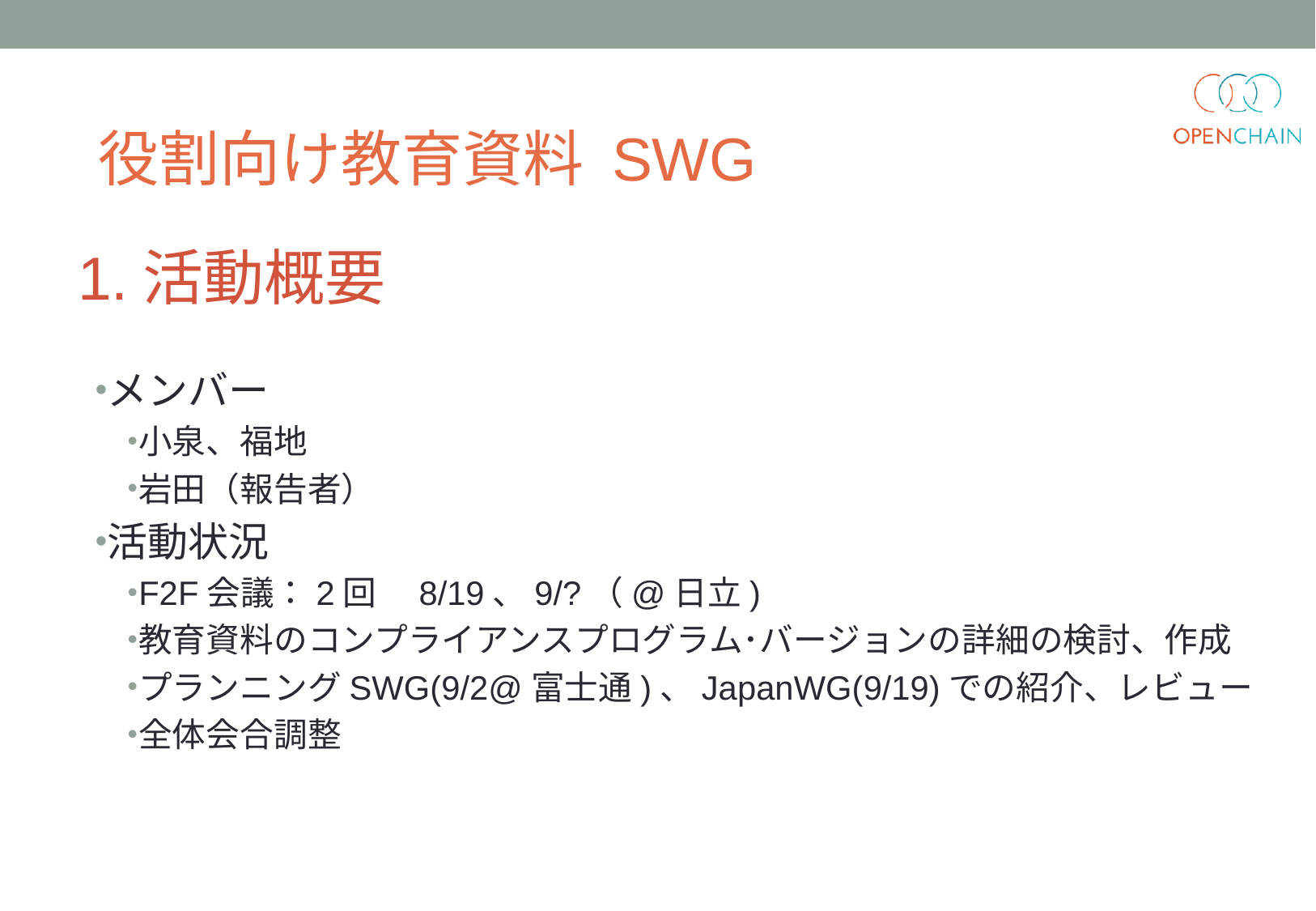

役割向け教育資料 SWG
# 1.活動概要
メンバー
小泉、福地
岩田（報告者）
活動状況
F2F会議：2回　8/19、9/?（@日立)
教育資料のコンプライアンスプログラム･バージョンの詳細の検討、作成
プランニングSWG(9/2@富士通)、JapanWG(9/19)での紹介、レビュー
全体会合調整